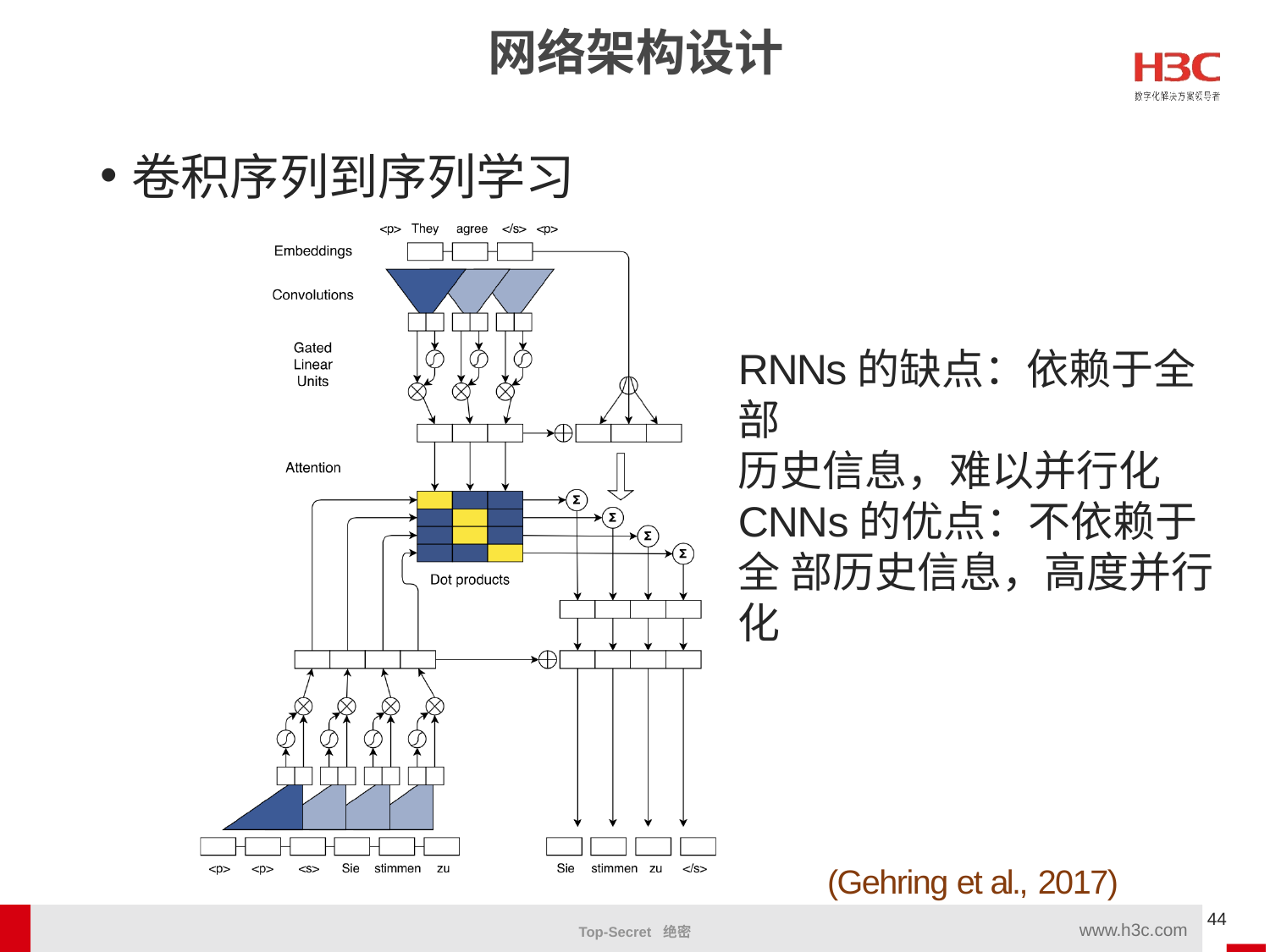

网络架构设计
卷积序列到序列学习

RNNs的缺点：依赖于全部
历史信息，难以并行化
CNNs的优点：不依赖于全 部历史信息，高度并行化
(Gehring et al., 2017)